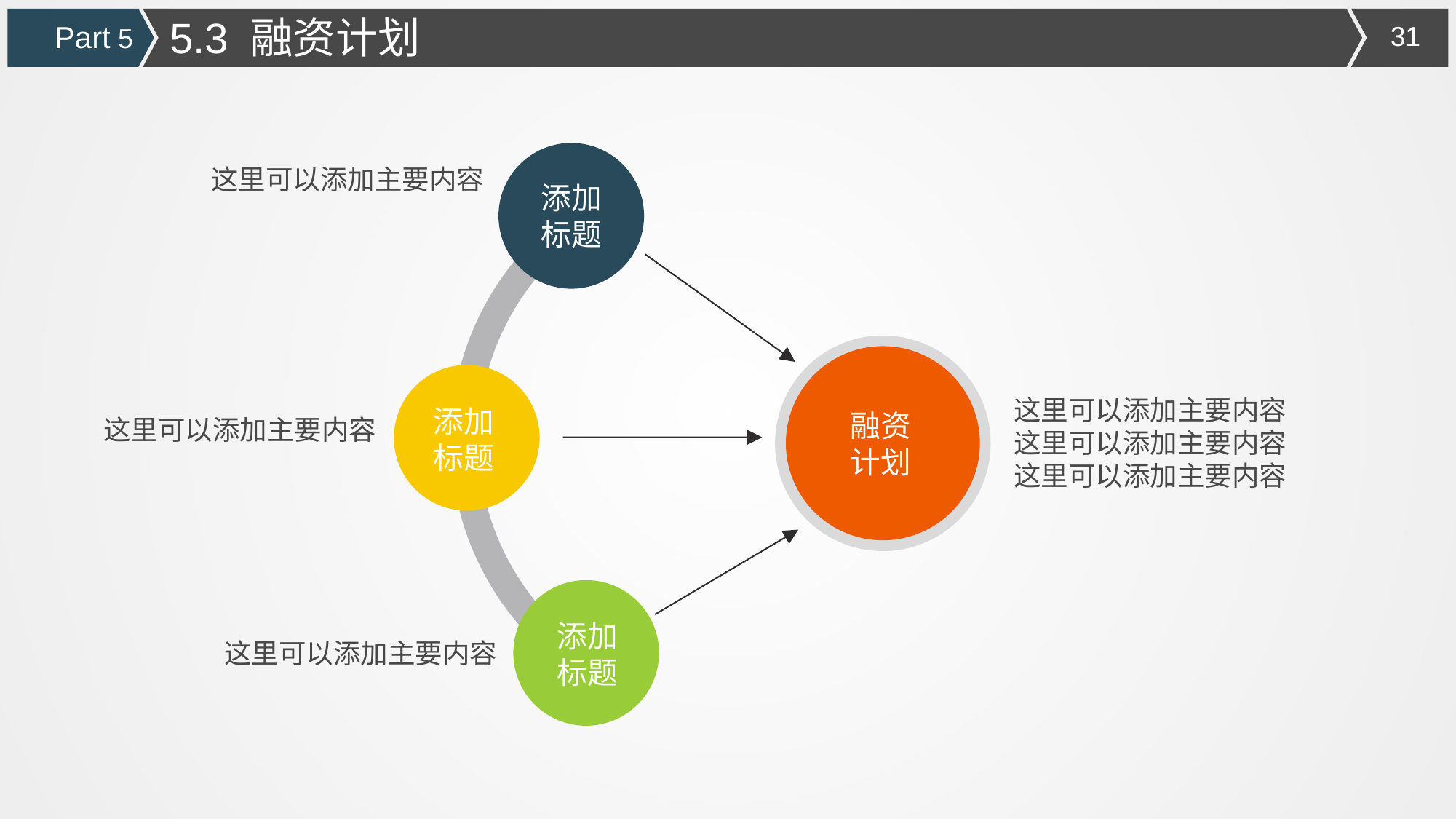

5.3 融资计划
Part 5

这里可以添加主要内容
添加
标题

这里可以添加主要内容
这里可以添加主要内容
这里可以添加主要内容
添加
标题
融资计划
这里可以添加主要内容

添加
标题
这里可以添加主要内容